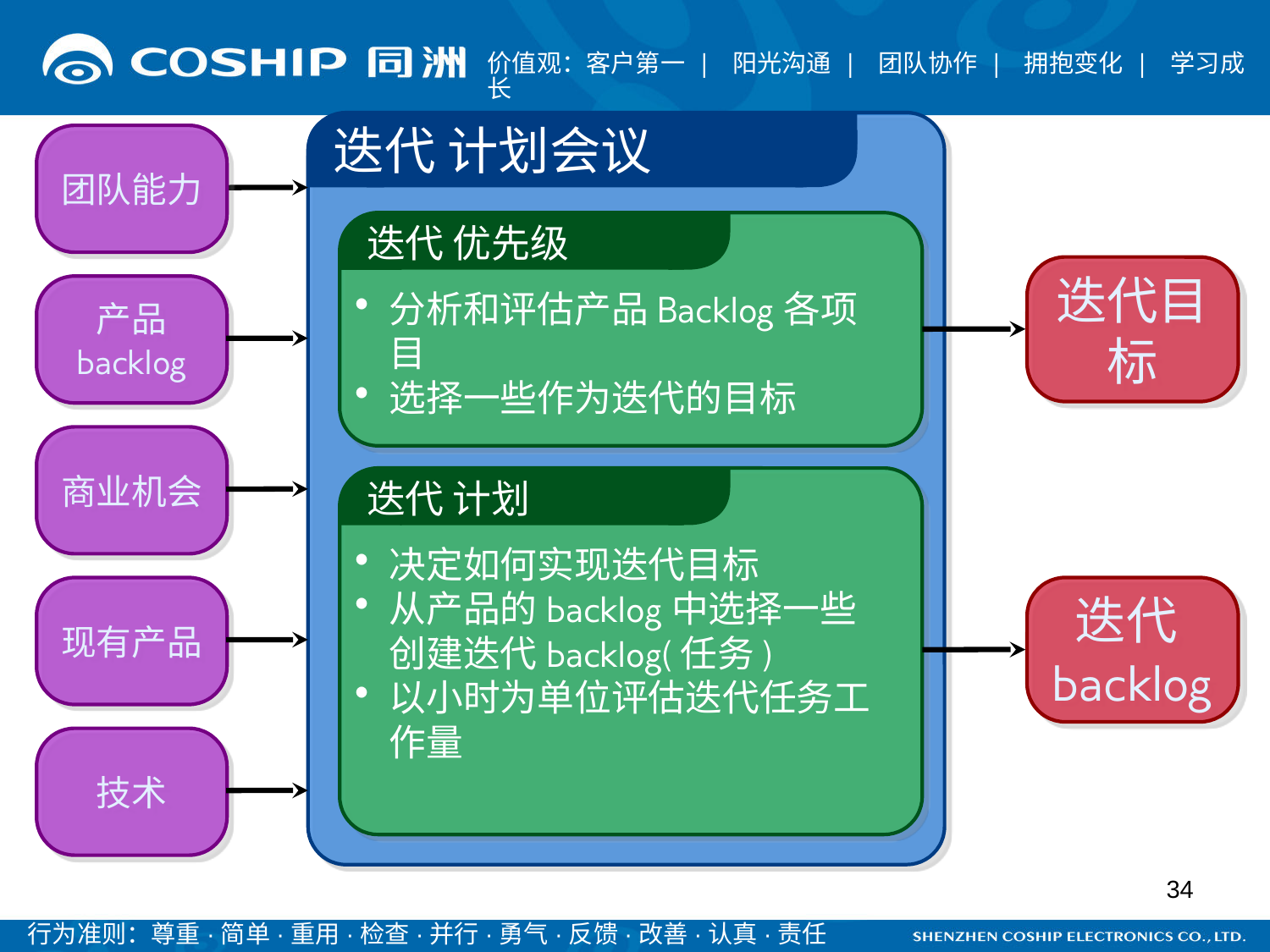

迭代 计划会议

团队能力

迭代 优先级

分析和评估产品Backlog各项目
选择一些作为迭代的目标
迭代目标

产品 backlog

商业机会

迭代 计划

决定如何实现迭代目标
从产品的backlog中选择一些创建迭代backlog(任务)
以小时为单位评估迭代任务工作量

现有产品
迭代backlog

技术

34